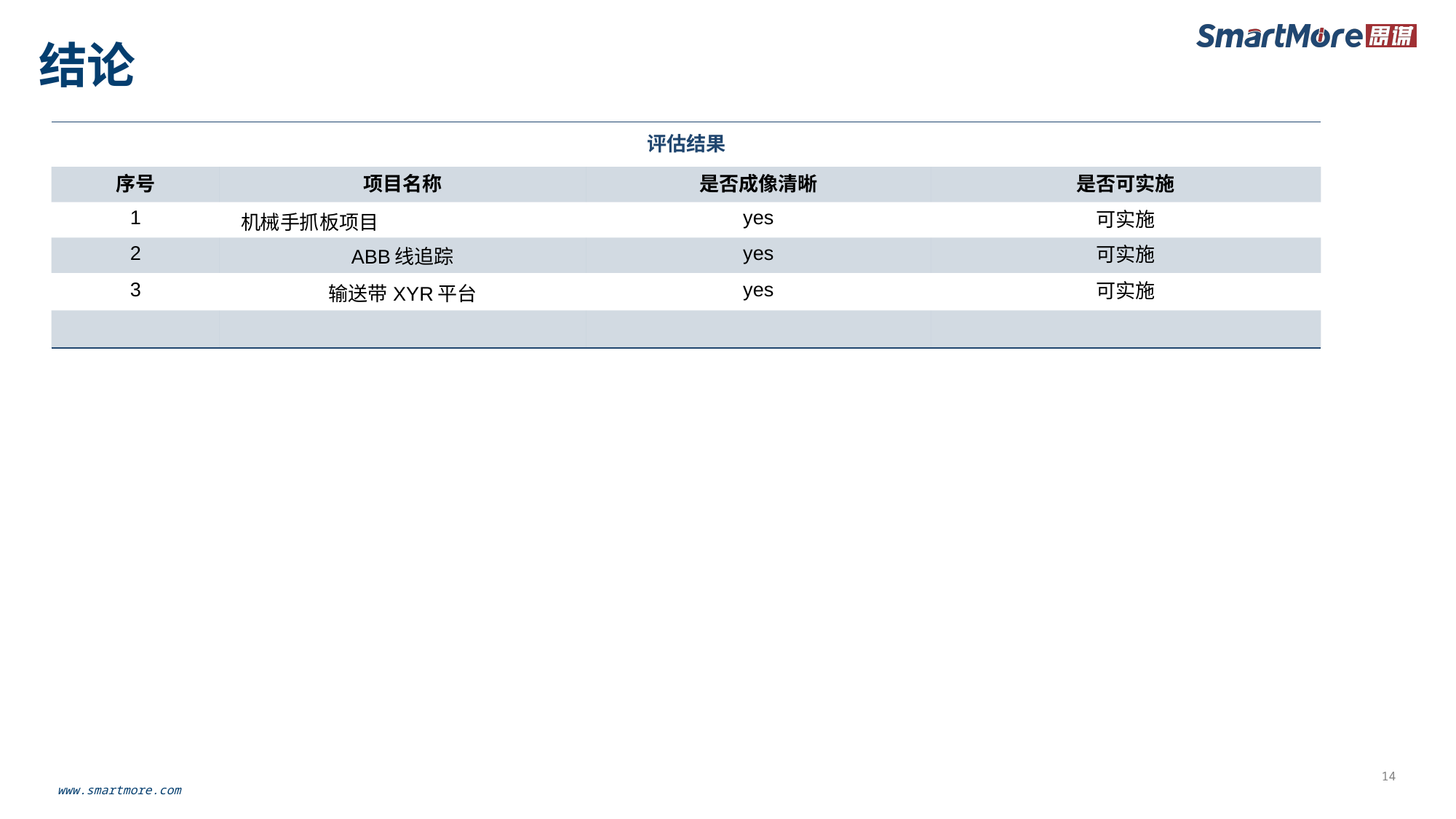

# 结论
| 评估结果 |  |  |  |
| --- | --- | --- | --- |
| 序号 | 项目名称 | 是否成像清晰 | 是否可实施 |
| 1 | 机械手抓板项目 | yes | 可实施 |
| 2 | ABB线追踪 | yes | 可实施 |
| 3 | 输送带XYR平台 | yes | 可实施 |
|  |  |  |  |